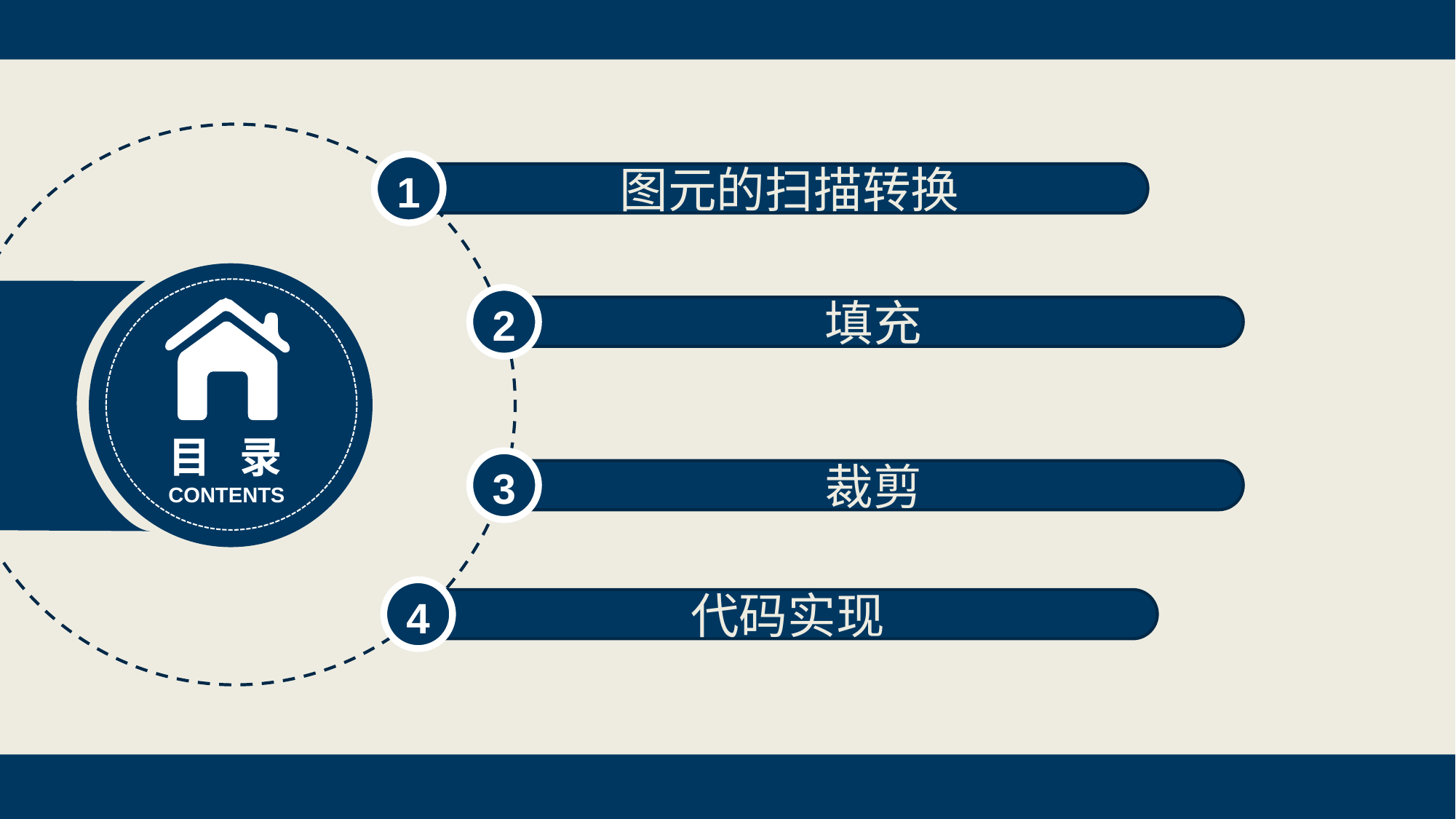

1

 图元的扫描转换

2

填充

目   录
CONTENTS

3

裁剪

4

代码实现